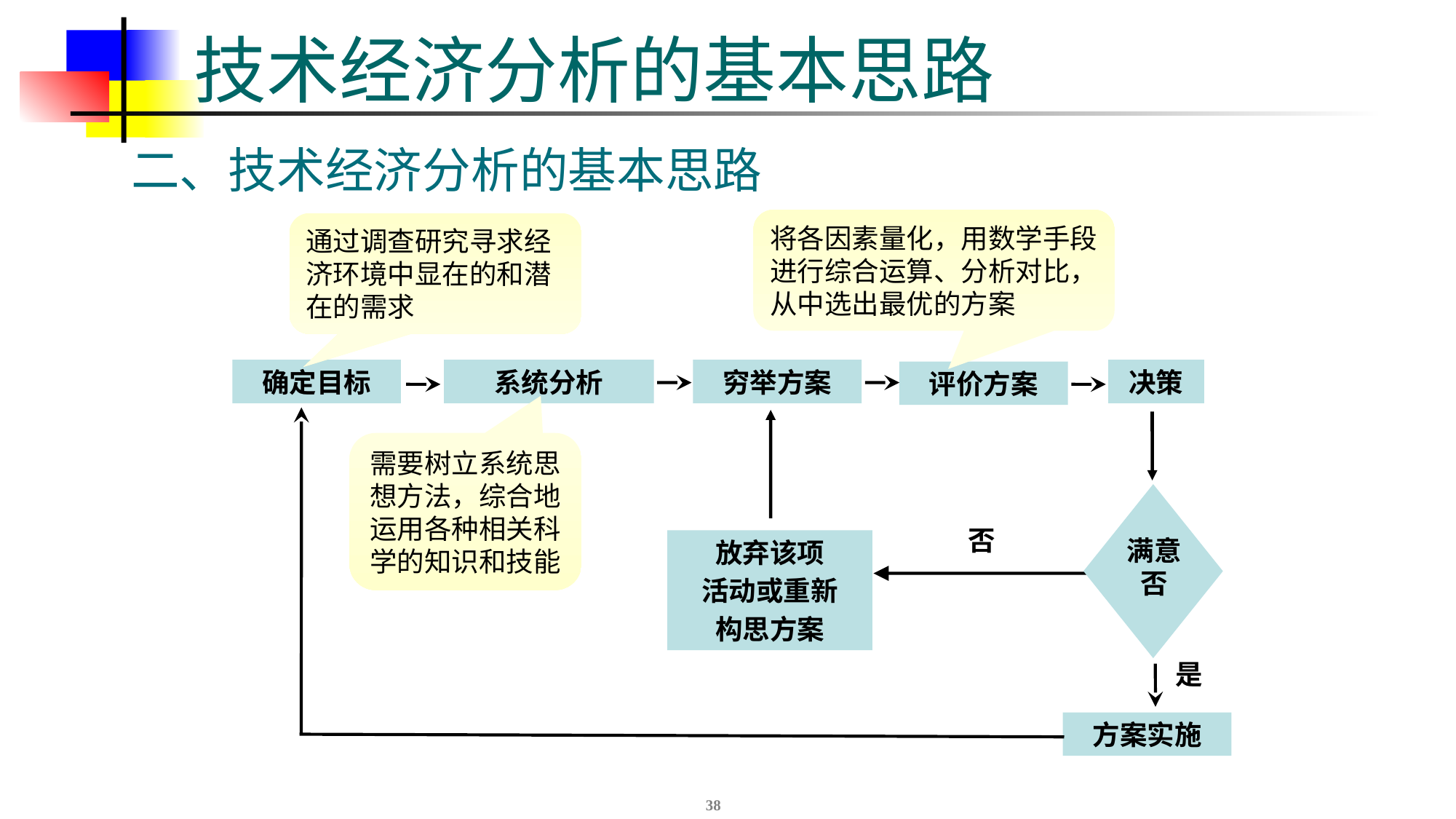

# 技术经济分析的基本思路
二、技术经济分析的基本思路
将各因素量化，用数学手段进行综合运算、分析对比，从中选出最优的方案
通过调查研究寻求经济环境中显在的和潜在的需求
确定目标
系统分析
穷举方案
决策
评价方案

需要树立系统思想方法，综合地运用各种相关科学的知识和技能

满意
否
否
放弃该项
活动或重新
构思方案

是

方案实施

38